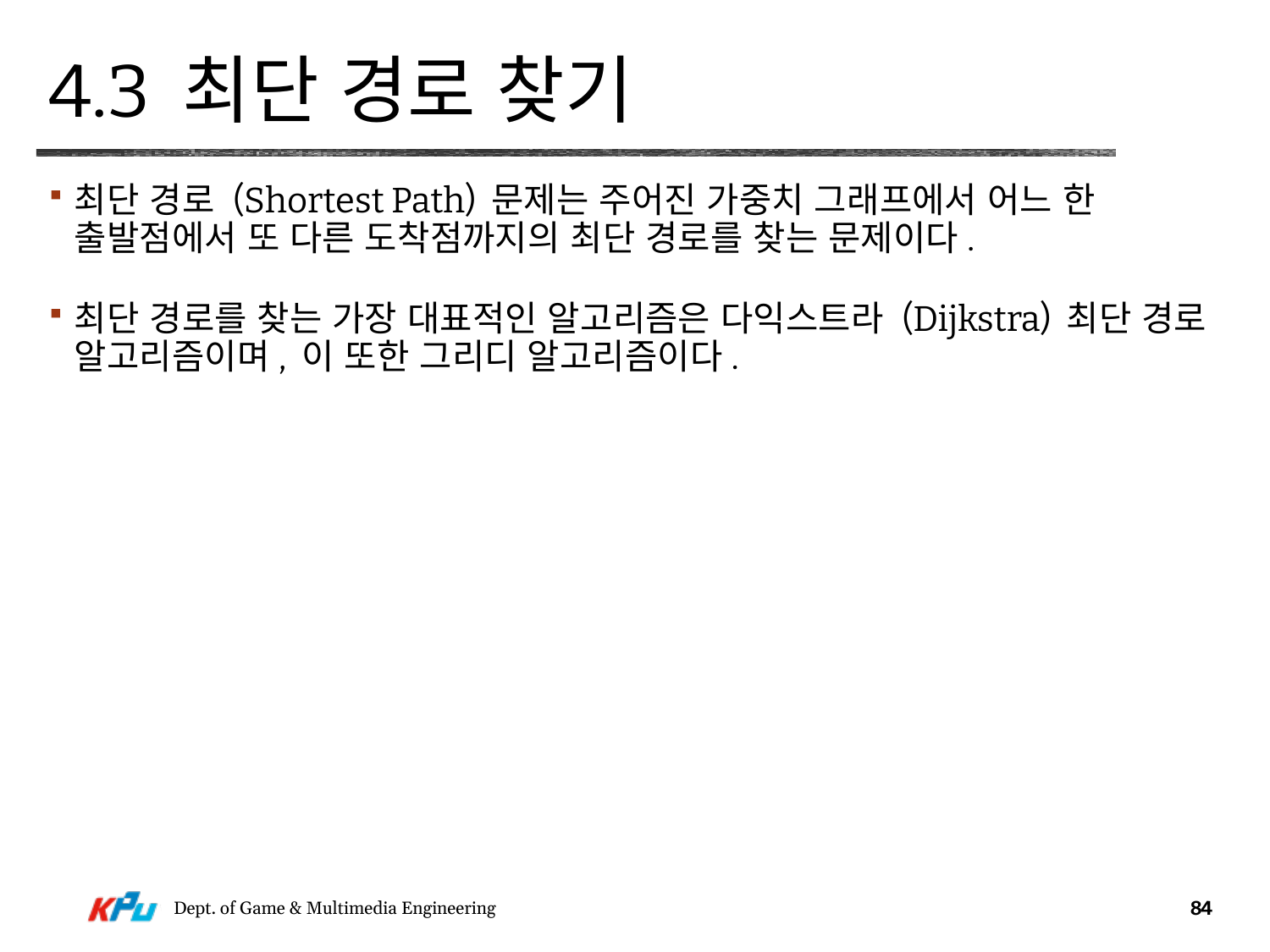

# 4.3 최단 경로 찾기
최단 경로 (Shortest Path) 문제는 주어진 가중치 그래프에서 어느 한 출발점에서 또 다른 도착점까지의 최단 경로를 찾는 문제이다.
최단 경로를 찾는 가장 대표적인 알고리즘은 다익스트라 (Dijkstra) 최단 경로 알고리즘이며, 이 또한 그리디 알고리즘이다.

Dept. of Game & Multimedia Engineering
84